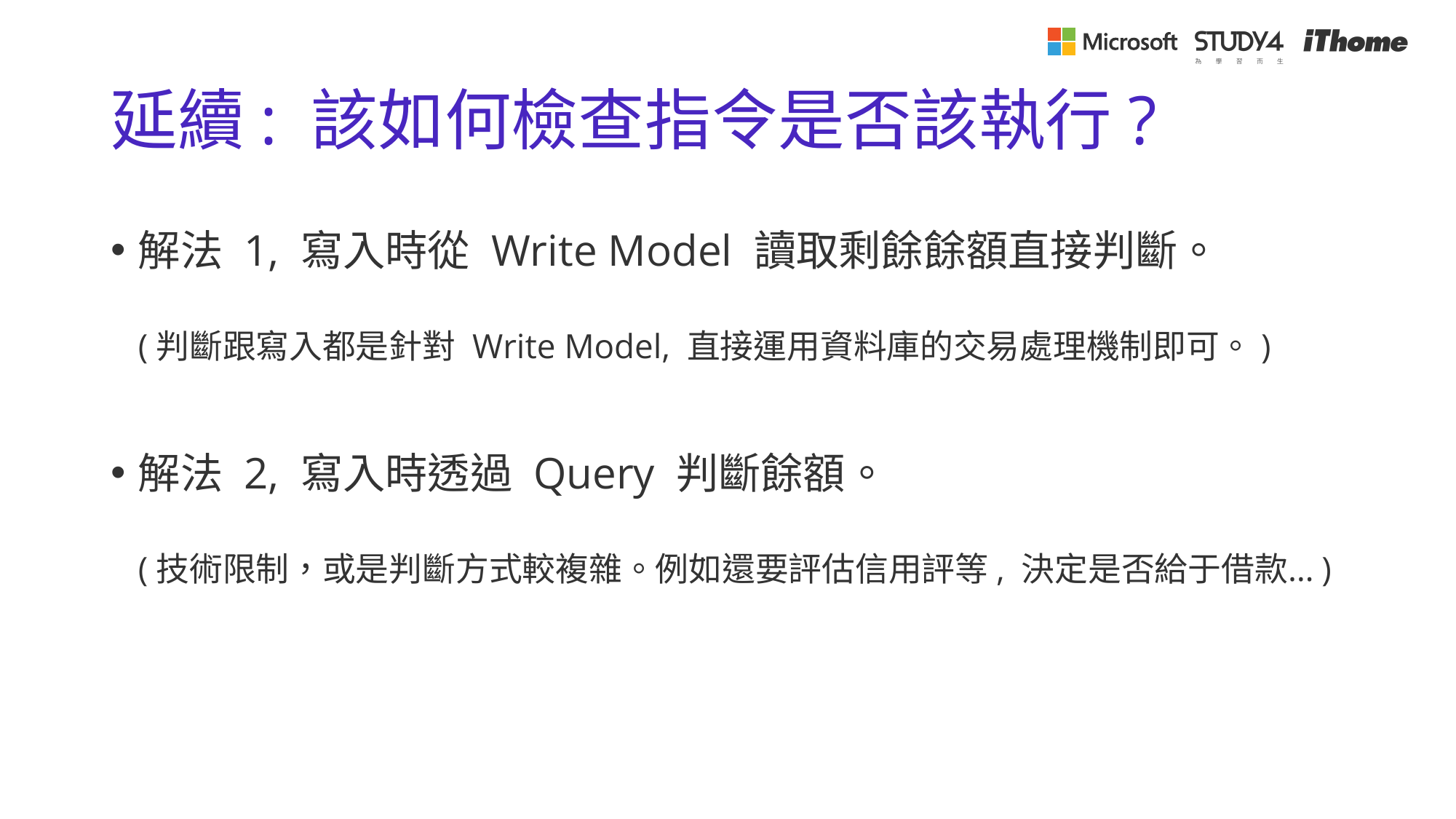

# 延續: 該如何檢查指令是否該執行?
解法 1, 寫入時從 Write Model 讀取剩餘餘額直接判斷。
(判斷跟寫入都是針對 Write Model, 直接運用資料庫的交易處理機制即可。)

解法 2, 寫入時透過 Query 判斷餘額。
(技術限制，或是判斷方式較複雜。例如還要評估信用評等, 決定是否給于借款…)